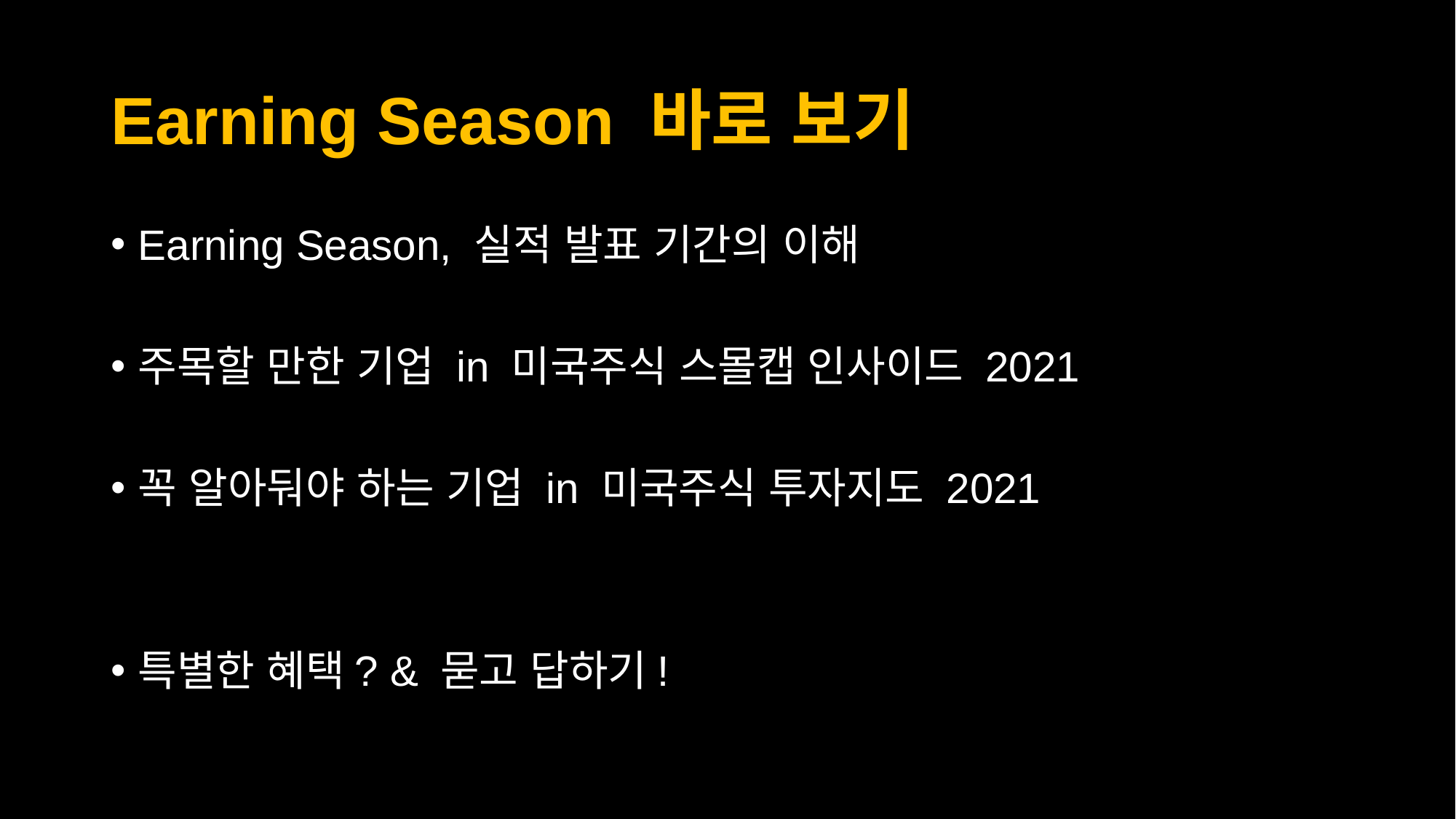

# Earning Season 바로 보기
Earning Season, 실적 발표 기간의 이해

주목할 만한 기업 in 미국주식 스몰캡 인사이드 2021

꼭 알아둬야 하는 기업 in 미국주식 투자지도 2021

특별한 혜택? & 묻고 답하기!